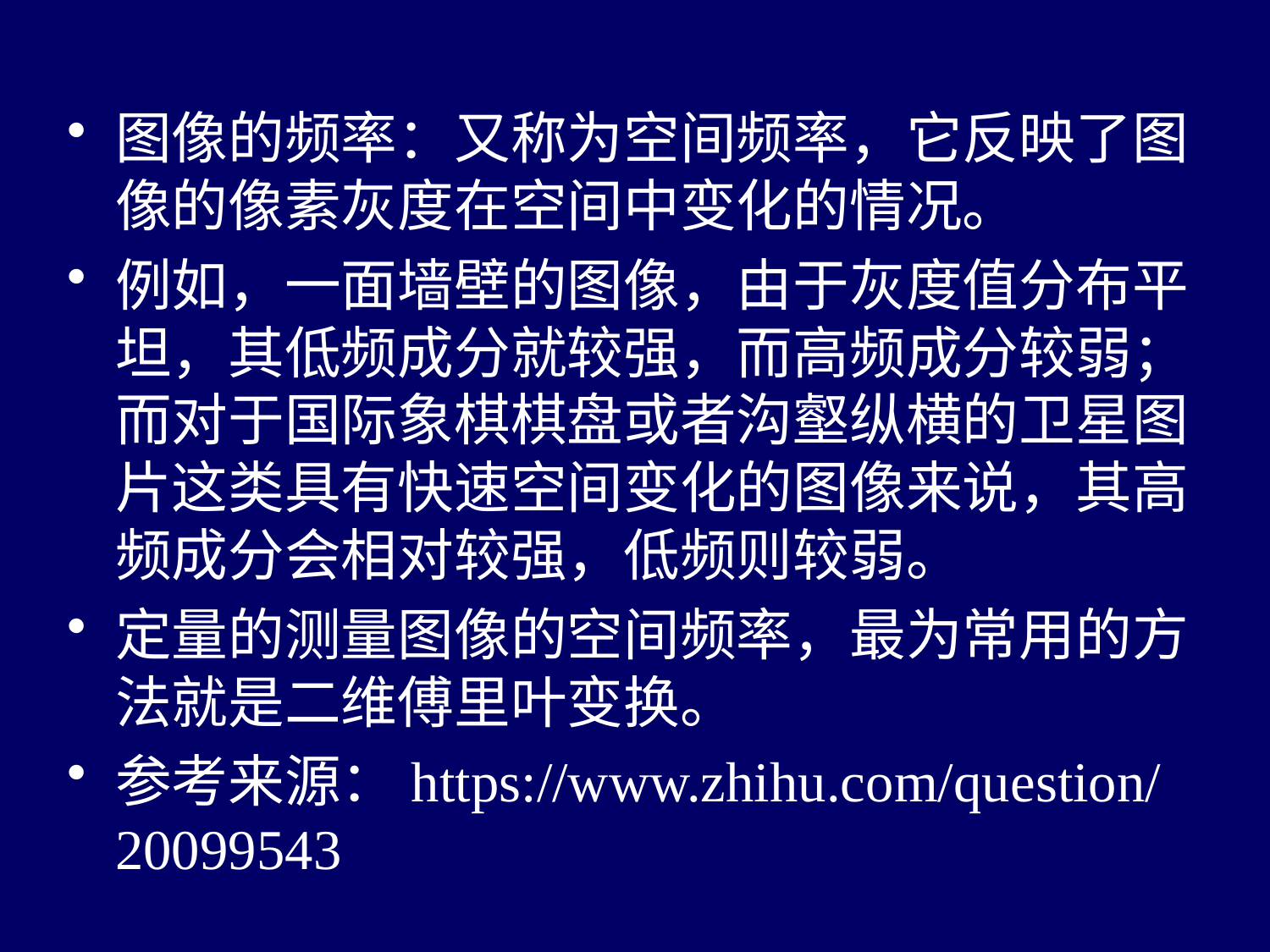

图像的频率：又称为空间频率，它反映了图像的像素灰度在空间中变化的情况。
例如，一面墙壁的图像，由于灰度值分布平坦，其低频成分就较强，而高频成分较弱；而对于国际象棋棋盘或者沟壑纵横的卫星图片这类具有快速空间变化的图像来说，其高频成分会相对较强，低频则较弱。
定量的测量图像的空间频率，最为常用的方法就是二维傅里叶变换。
参考来源：https://www.zhihu.com/question/20099543